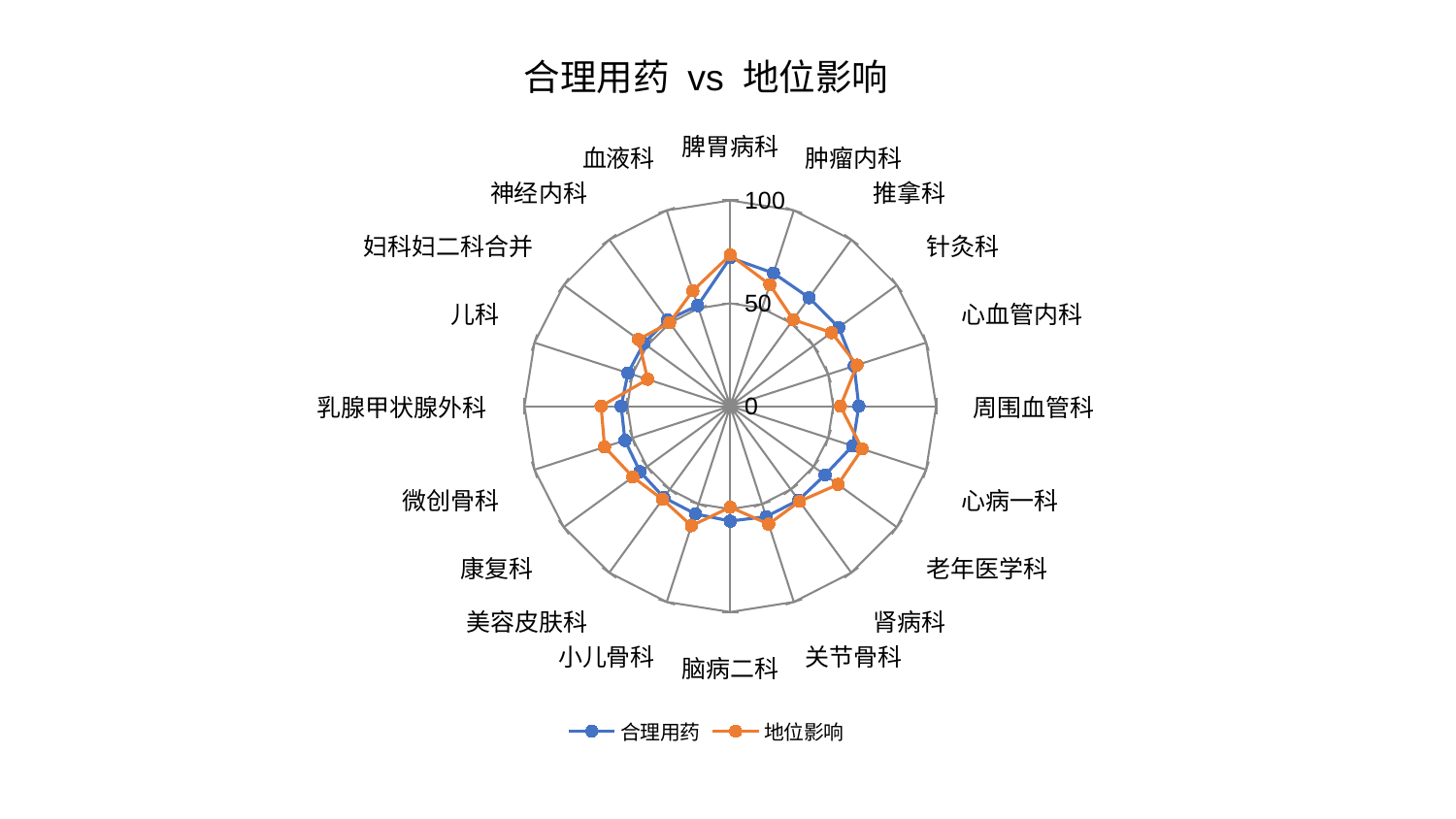

### Chart: 合理用药 vs 地位影响

| Category | 合理用药 | 地位影响 |
|---|---|---|
| 脾胃病科 | 72.12003302456904 | 73.48620757360807 |
| 肿瘤内科 | 67.97199313964485 | 62.12782462541011 |
| 推拿科 | 65.14875223348788 | 51.98023697941534 |
| 针灸科 | 65.12471630540267 | 60.81689557271552 |
| 心血管内科 | 63.28166771848115 | 64.70486588405844 |
| 周围血管科 | 62.44215190610538 | 53.48274610667647 |
| 心病一科 | 62.441198128169255 | 67.37608292896364 |
| 老年医学科 | 56.88091321268465 | 64.66892694878361 |
| 肾病科 | 56.429681174435686 | 57.21684453342094 |
| 关节骨科 | 56.42148582432836 | 60.25035933167825 |
| 脑病二科 | 55.84243208743001 | 49.10834426300764 |
| 小儿骨科 | 55.024391357782136 | 61.07075738937043 |
| 美容皮肤科 | 54.85633336787439 | 55.990602448051774 |
| 康复科 | 54.17645798986421 | 58.52812808144766 |
| 微创骨科 | 53.80611222141628 | 64.20417684142794 |
| 乳腺甲状腺外科 | 53.00377692935702 | 62.775188978761705 |
| 儿科 | 52.252578693157986 | 42.2129804523276 |
| 妇科妇二科合并 | 51.942708224679464 | 55.136839904301524 |
| 神经内科 | 51.849385111057344 | 50.165868791404634 |
| 血液科 | 51.39475690252793 | 58.965701444009014 |
62